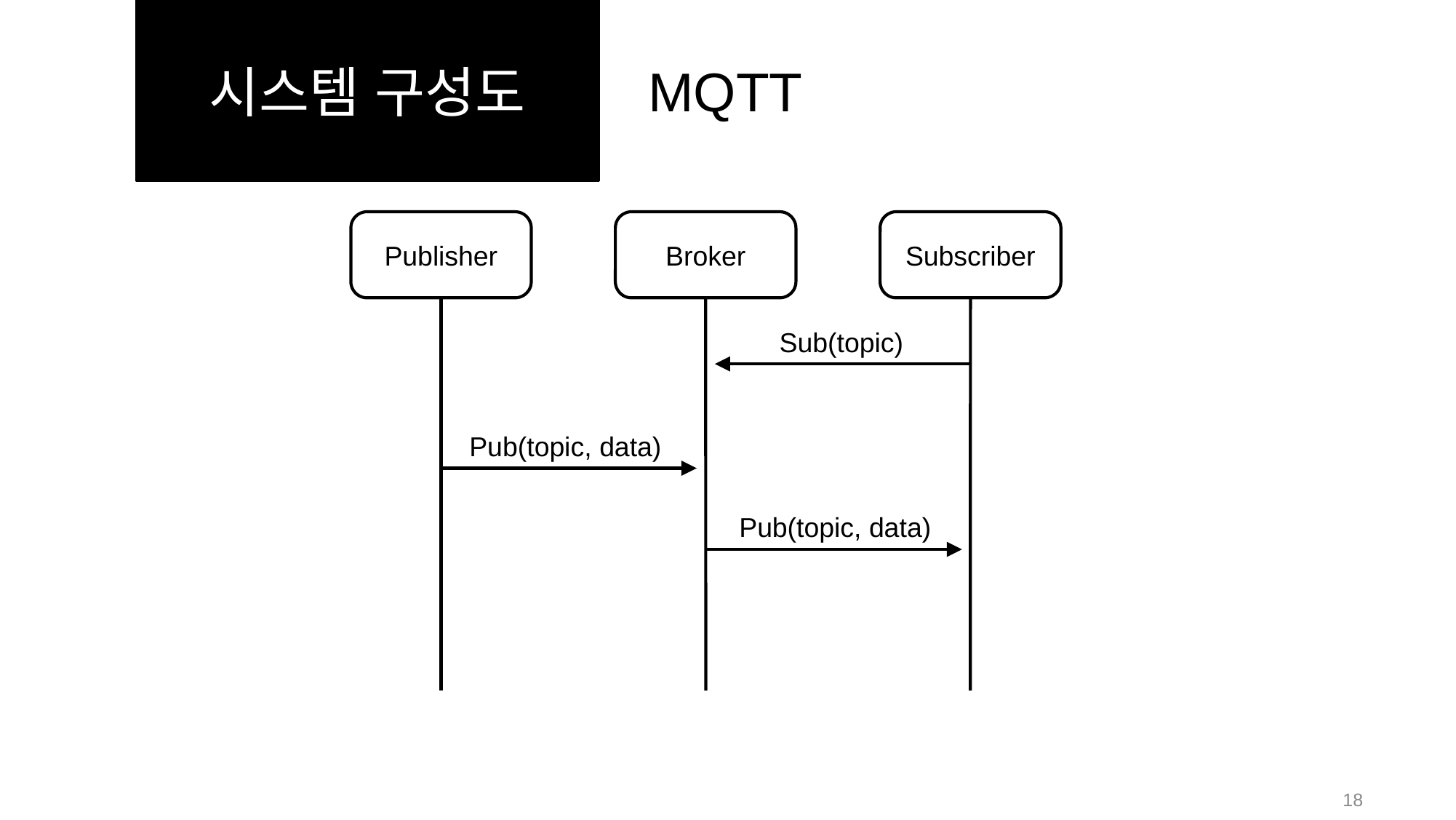

시스템 구성도
MQTT
Publisher
Broker
Subscriber
Sub(topic)
Pub(topic, data)
Pub(topic, data)
18